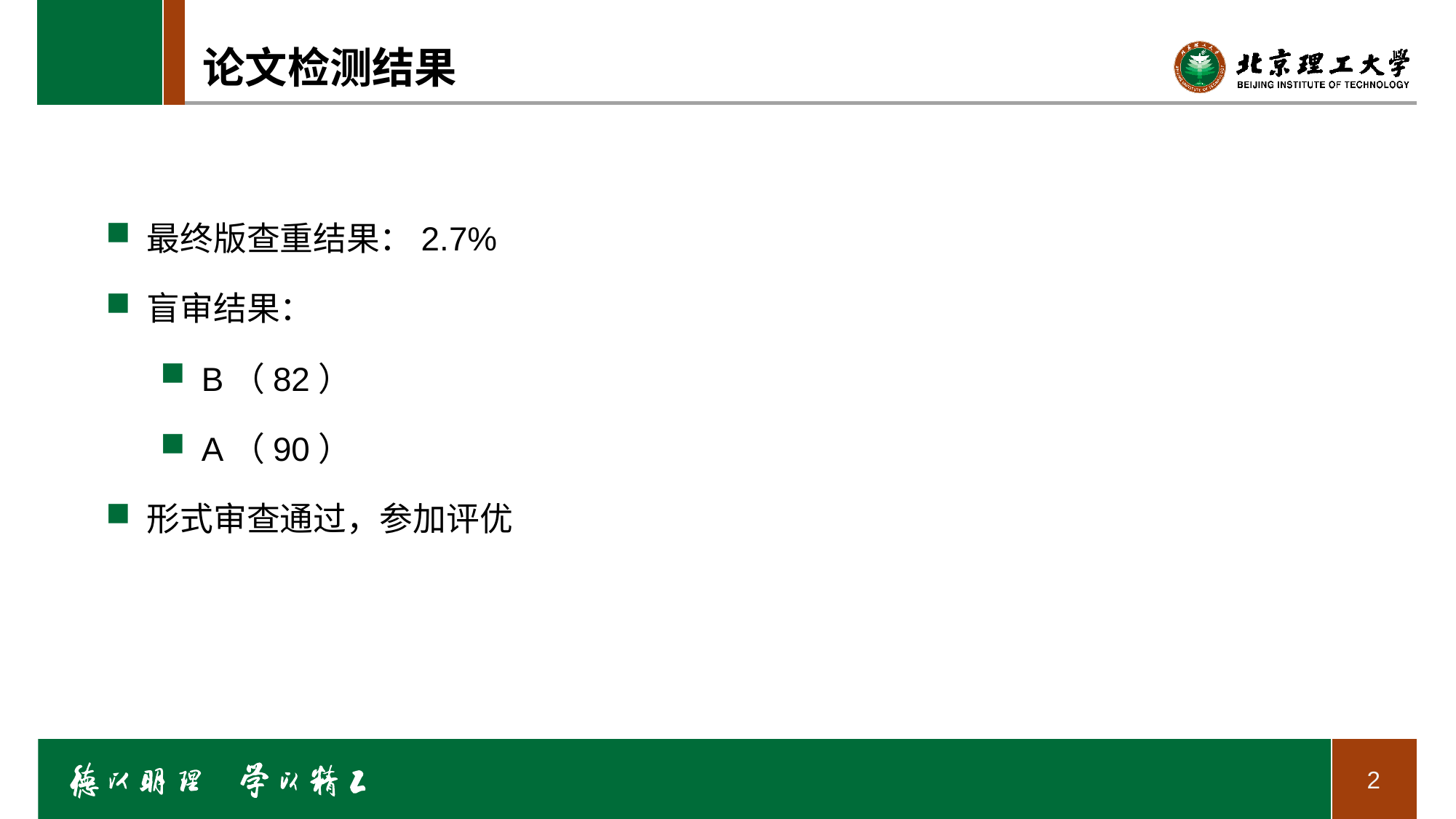

# 论文检测结果
最终版查重结果：2.7%
盲审结果：
B（82）
A（90）
形式审查通过，参加评优